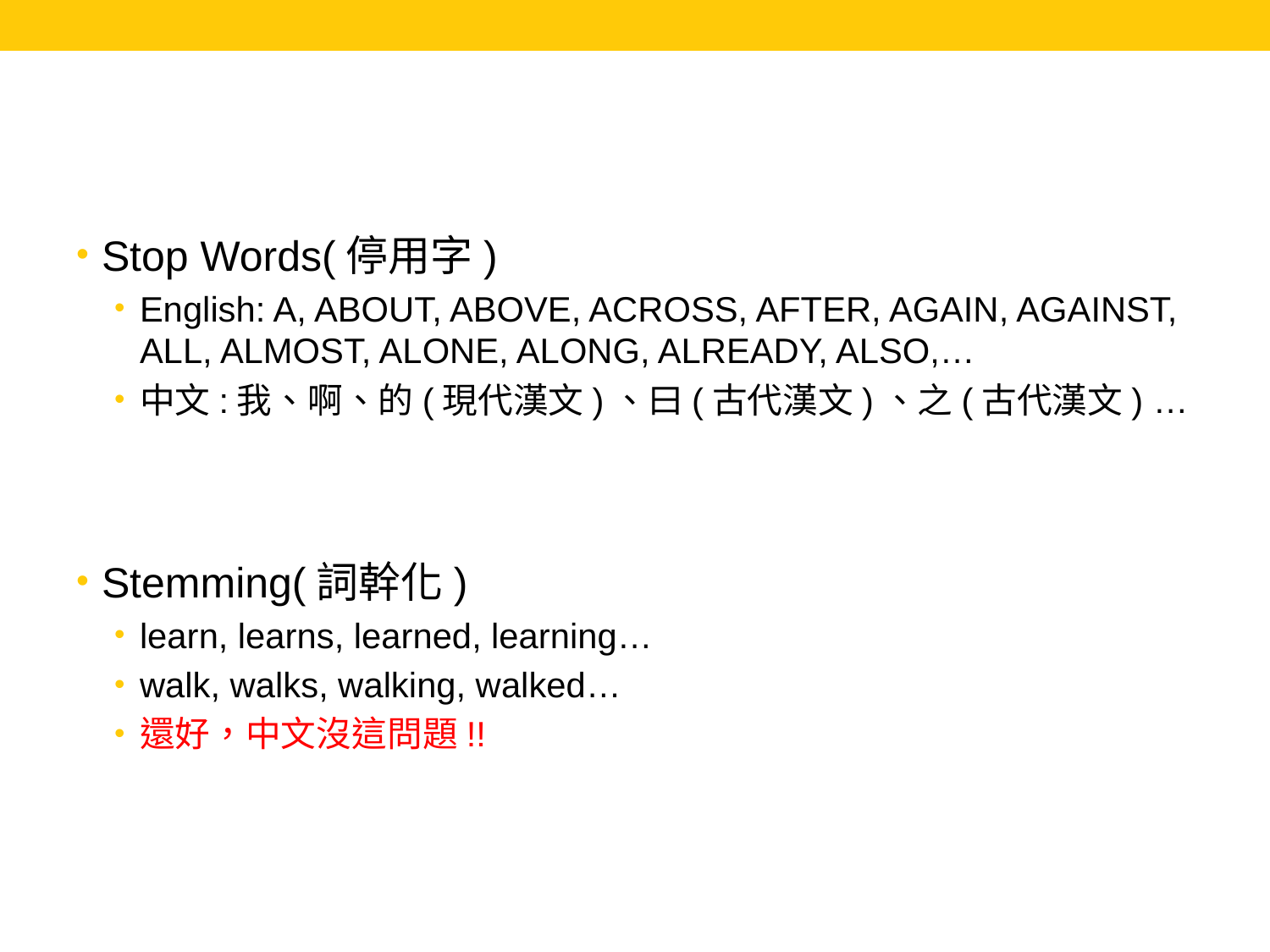

#
Stop Words(停用字)
English: A, ABOUT, ABOVE, ACROSS, AFTER, AGAIN, AGAINST, ALL, ALMOST, ALONE, ALONG, ALREADY, ALSO,…
中文:我、啊、的(現代漢文)、曰(古代漢文)、之(古代漢文) …

Stemming(詞幹化)
learn, learns, learned, learning…
walk, walks, walking, walked…
還好，中文沒這問題!!